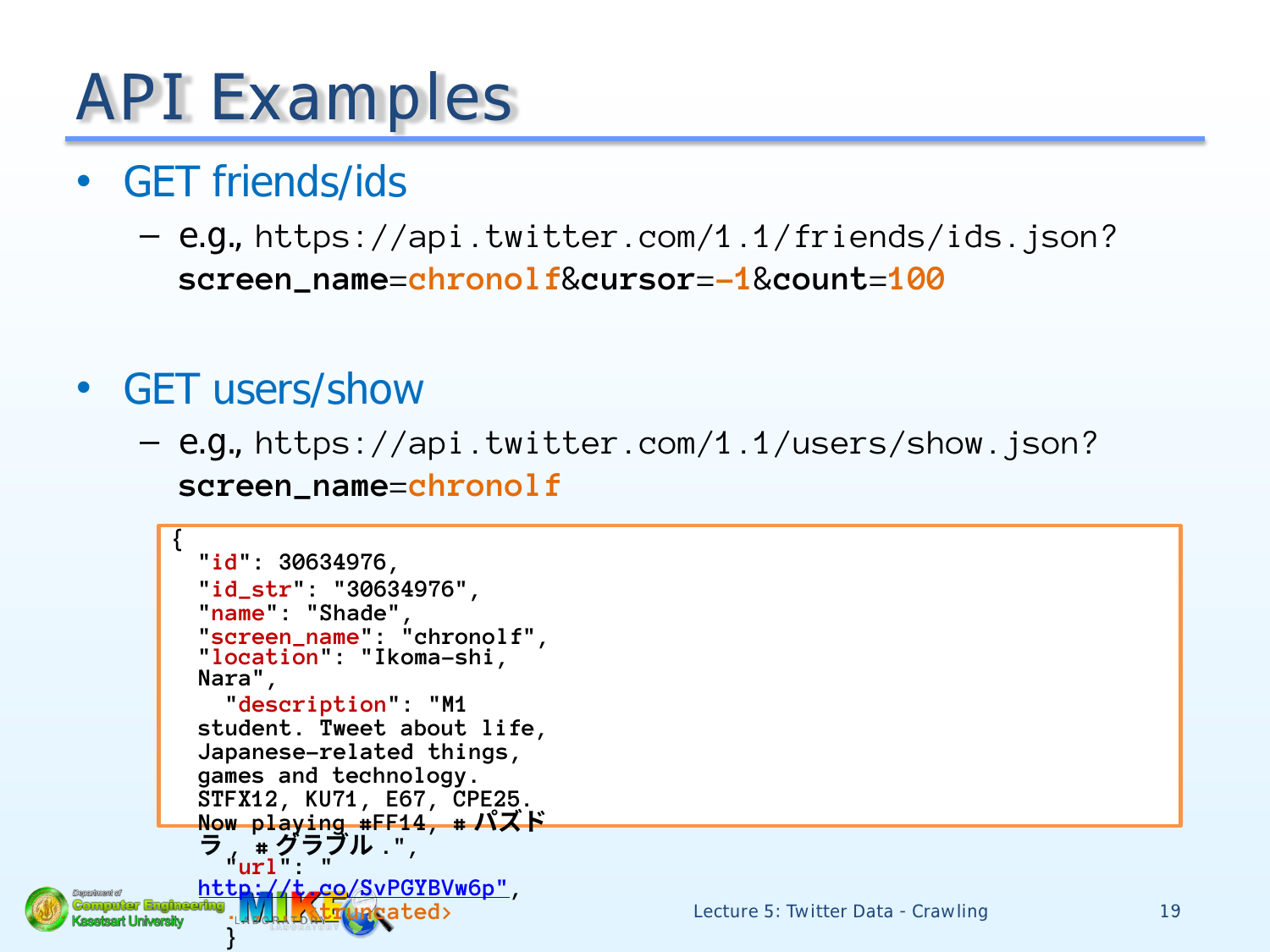

# API Examples
GET friends/ids
e.g., https://api.twitter.com/1.1/friends/ids.json?
screen_name=chronolf&cursor=-1&count=100

GET users/show
e.g., https://api.twitter.com/1.1/users/show.json?
screen_name=chronolf
{
"id": 30634976,
"id_str": "30634976",  "name": "Shade",  "screen_name": "chronolf",
"location": "Ikoma-shi, Nara",
"description": "M1 student. Tweet about life, Japanese-related things,  games and technology. STFX12, KU71, E67, CPE25. Now playing #FF14, #パズド  ラ, #グラブル.",
"url": "http://t.co/SvPGYBVw6p",
. . . <truncated>
}

Lecture 5: Twitter Data - Crawling
19